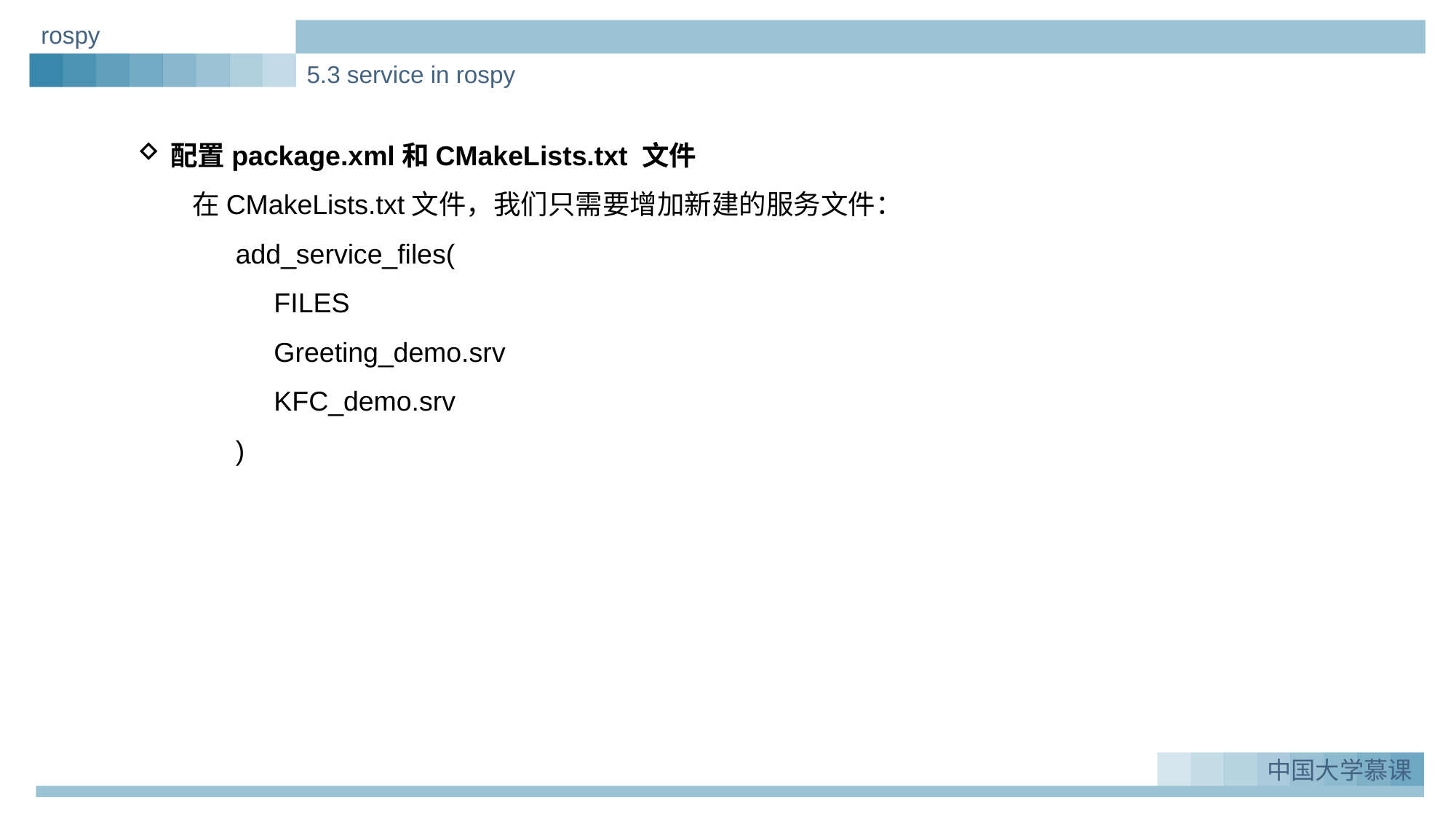

rospy
5.3 service in rospy
配置package.xml和CMakeLists.txt 文件
        在CMakeLists.txt文件，我们只需要增加新建的服务文件：
             add_service_files(
                  FILES
                  Greeting_demo.srv
                  KFC_demo.srv
             )
实例一：Greeting_demo
1.
中国大学慕课